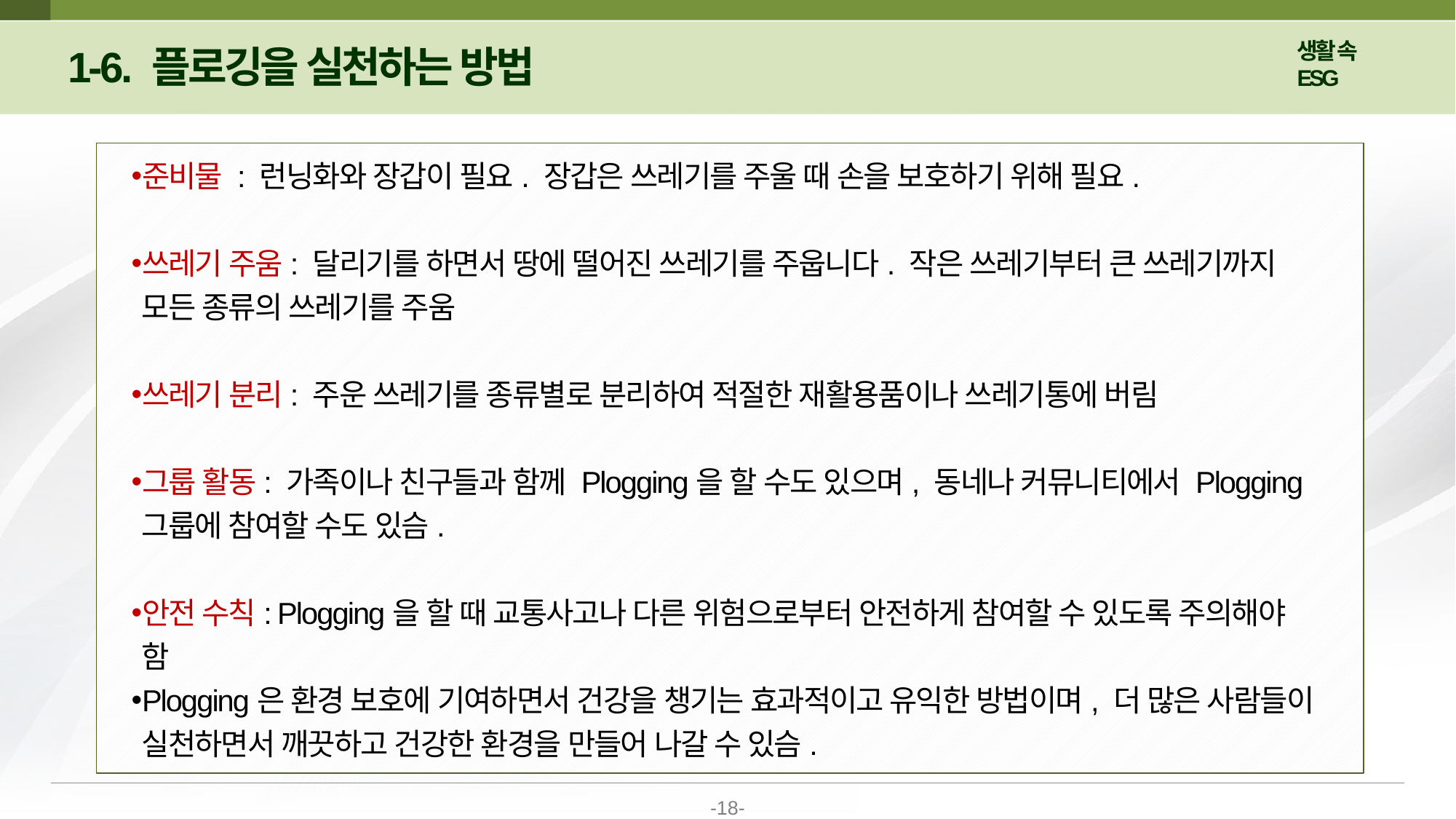

1-6. 플로깅을 실천하는 방법

준비물 : 런닝화와 장갑이 필요. 장갑은 쓰레기를 주울 때 손을 보호하기 위해 필요.

쓰레기 주움: 달리기를 하면서 땅에 떨어진 쓰레기를 주웁니다. 작은 쓰레기부터 큰 쓰레기까지 모든 종류의 쓰레기를 주움

쓰레기 분리: 주운 쓰레기를 종류별로 분리하여 적절한 재활용품이나 쓰레기통에 버림

그룹 활동: 가족이나 친구들과 함께 Plogging을 할 수도 있으며, 동네나 커뮤니티에서 Plogging 그룹에 참여할 수도 있슴.

안전 수칙: Plogging을 할 때 교통사고나 다른 위험으로부터 안전하게 참여할 수 있도록 주의해야 함
Plogging은 환경 보호에 기여하면서 건강을 챙기는 효과적이고 유익한 방법이며, 더 많은 사람들이 실천하면서 깨끗하고 건강한 환경을 만들어 나갈 수 있슴.